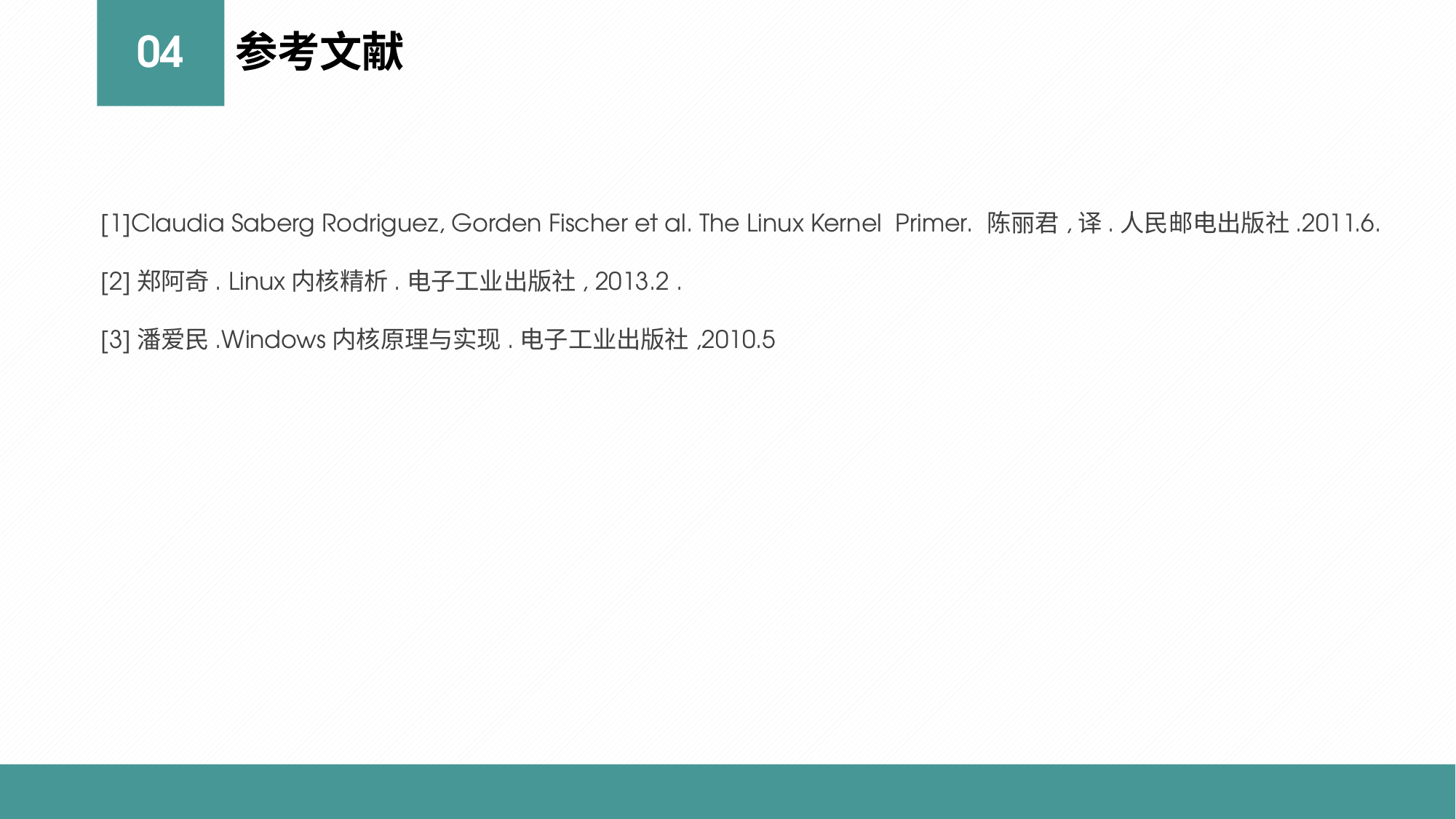

04
参考文献
[1]Claudia Saberg Rodriguez, Gorden Fischer et al. The Linux Kernel  Primer. 陈丽君,译.人民邮电出版社.2011.6.
[2]郑阿奇. Linux内核精析.电子工业出版社, 2013.2 .
[3]潘爱民.Windows内核原理与实现.电子工业出版社,2010.5